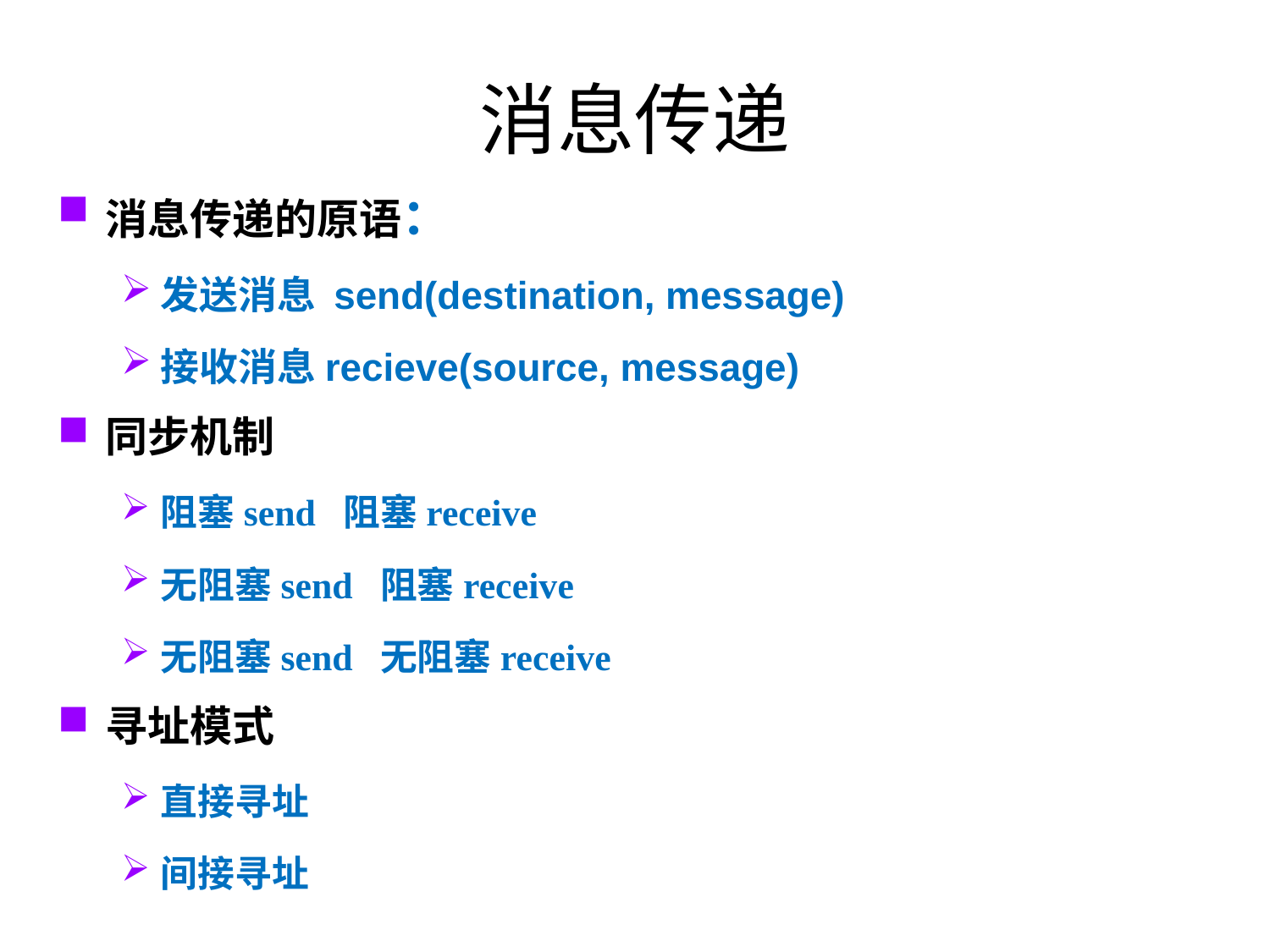

# 消息传递
消息传递的原语：
发送消息 send(destination, message)
接收消息recieve(source, message)
同步机制
阻塞send  阻塞receive
无阻塞send  阻塞receive
无阻塞send  无阻塞receive
寻址模式
直接寻址
间接寻址